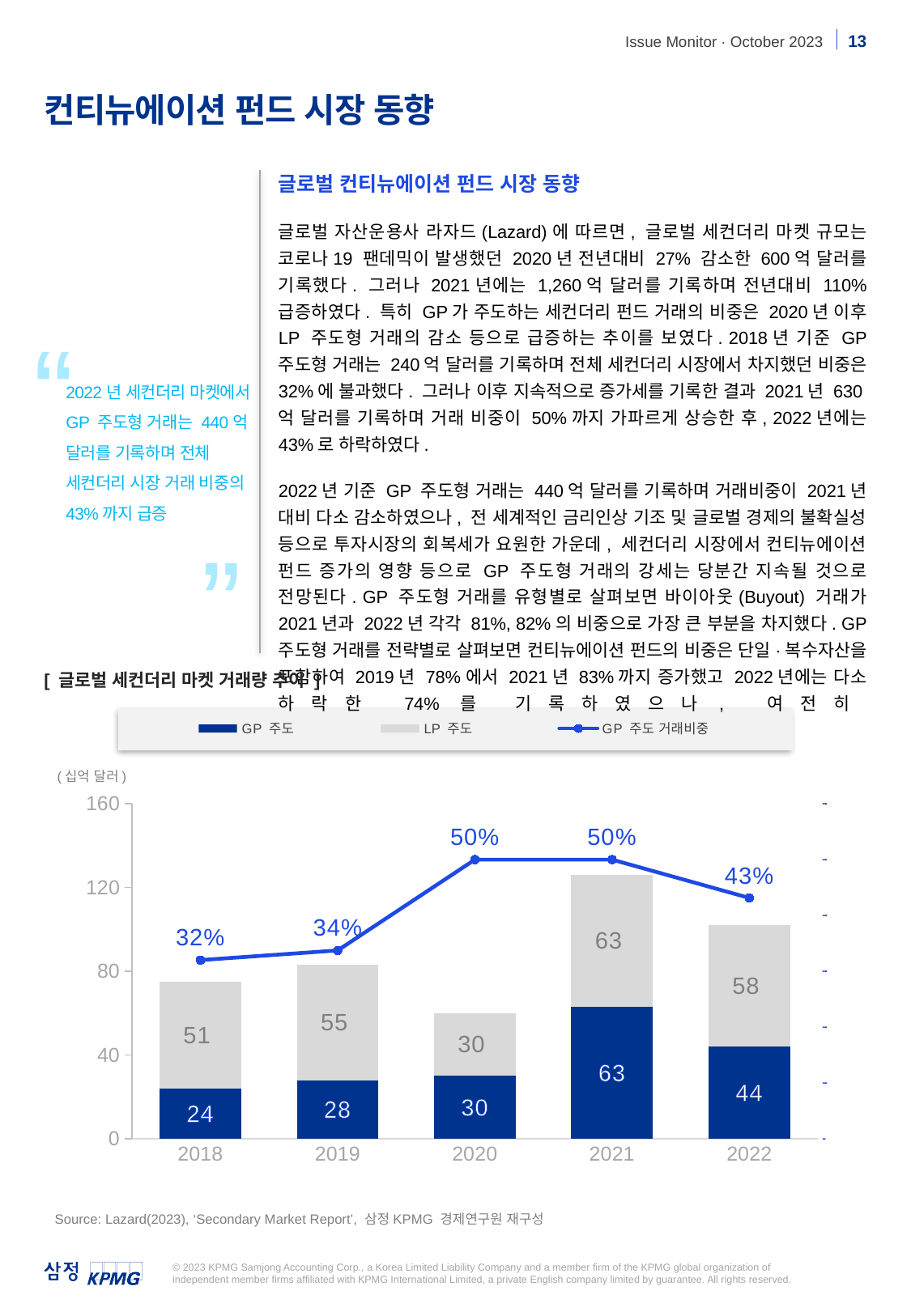

컨티뉴에이션 펀드 시장 동향
글로벌 컨티뉴에이션 펀드 시장 동향
글로벌 자산운용사 라자드(Lazard)에 따르면, 글로벌 세컨더리 마켓 규모는 코로나19 팬데믹이 발생했던 2020년 전년대비 27% 감소한 600억 달러를 기록했다. 그러나 2021년에는 1,260억 달러를 기록하며 전년대비 110% 급증하였다. 특히 GP가 주도하는 세컨더리 펀드 거래의 비중은 2020년 이후 LP 주도형 거래의 감소 등으로 급증하는 추이를 보였다. 2018년 기준 GP 주도형 거래는 240억 달러를 기록하며 전체 세컨더리 시장에서 차지했던 비중은 32%에 불과했다. 그러나 이후 지속적으로 증가세를 기록한 결과 2021년 630억 달러를 기록하며 거래 비중이 50%까지 가파르게 상승한 후, 2022년에는 43%로 하락하였다.
2022년 기준 GP 주도형 거래는 440억 달러를 기록하며 거래비중이 2021년 대비 다소 감소하였으나, 전 세계적인 금리인상 기조 및 글로벌 경제의 불확실성 등으로 투자시장의 회복세가 요원한 가운데, 세컨더리 시장에서 컨티뉴에이션 펀드 증가의 영향 등으로 GP 주도형 거래의 강세는 당분간 지속될 것으로 전망된다. GP 주도형 거래를 유형별로 살펴보면 바이아웃(Buyout) 거래가 2021년과 2022년 각각 81%, 82%의 비중으로 가장 큰 부분을 차지했다. GP 주도형 거래를 전략별로 살펴보면 컨티뉴에이션 펀드의 비중은 단일·복수자산을 포함하여 2019년 78%에서 2021년 83%까지 증가했고 2022년에는 다소 하락한 74%를 기록하였으나, 여전히

“
2022년 세컨더리 마켓에서 GP 주도형 거래는 440억 달러를 기록하며 전체 세컨더리 시장 거래 비중의 43%까지 급증
”
[ 글로벌 세컨더리 마켓 거래량 추이 ]

### Chart

| Category | GP 주도 | LP 주도 | GP 주도 거래비중 |
|---|---|---|---|
| 2018 | 24.0 | 51.0 | 0.32 |
| 2019 | 28.0 | 55.0 | 0.3373493975903614 |
| 2020 | 30.0 | 30.0 | 0.5 |
| 2021 | 63.0 | 63.0 | 0.5 |
| 2022 | 44.0 | 58.0 | 0.43137254901960786 |
(십억 달러)
Source: Lazard(2023), ‘Secondary Market Report’, 삼정KPMG 경제연구원 재구성